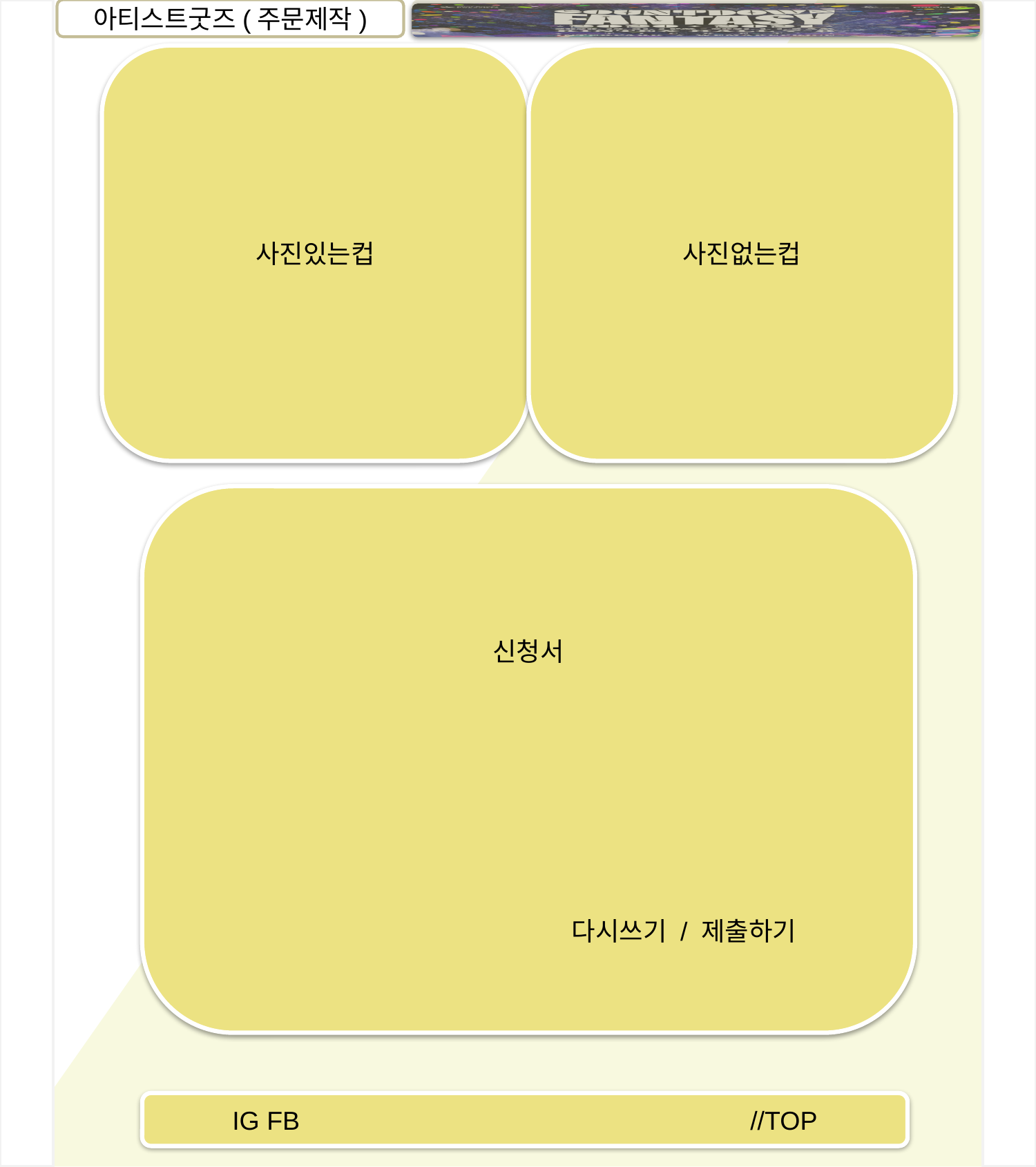

아티스트굿즈(주문제작)

사진있는컵
사진없는컵

신청서

			다시쓰기 / 제출하기

종류선택
사진추가 (사진첨부버튼)
문구 설정 (텍스트박스) 가로/세로선택(옵션)
수량(넘버타입)
선물포장하기(체크박스)

신청서제출(submit)

->제출하기 누르면
접수되었습니다.
입력하신 메일로 안내사항 알려드립니다 페이지 출력

IG FB 					//TOP